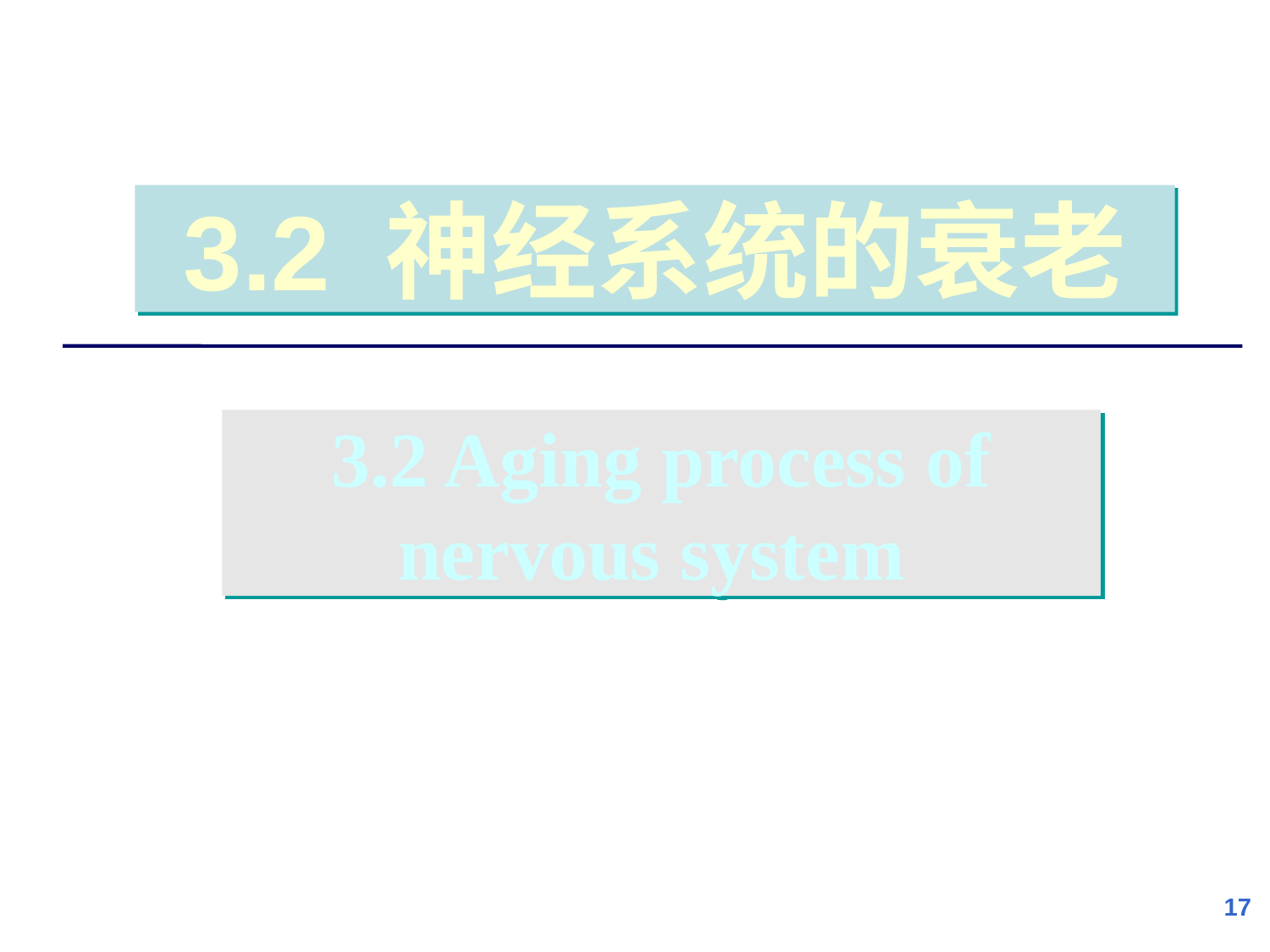

3.2 神经系统的衰老

3.2 Aging process of nervous system
17